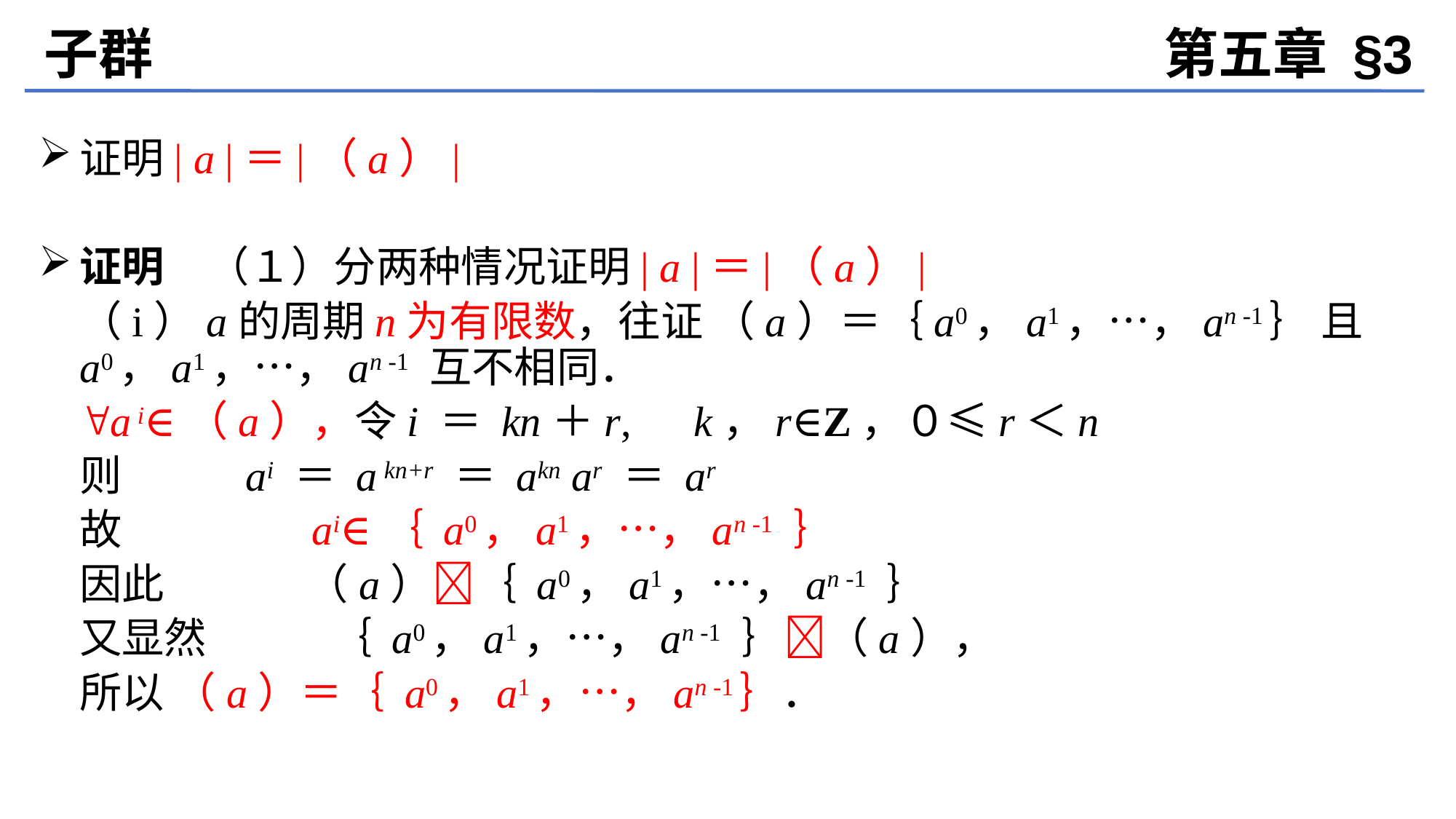

子群
第五章 §3
证明| a |＝|（a）|

证明　（１）分两种情况证明| a |＝|（a）|
	（i）a的周期n为有限数，往证 （a）＝｛a0，a1，…，an -1｝ 且 a0，a1，…，an -1 互不相同．
	∀a i∈（a），令i ＝ kn＋r,　k，r∈Z，０≤r＜n
	则            ai ＝ a kn+r ＝ akn ar ＝ ar
	故                   ai∈｛ a0，a1，…，an -1 ｝
	因此               （a）⊆｛ a0，a1，…，an -1 ｝
	又显然             ｛ a0，a1，…，an -1 ｝⊆（a），
	所以 （a）＝｛ a0，a1，…，an -1｝．